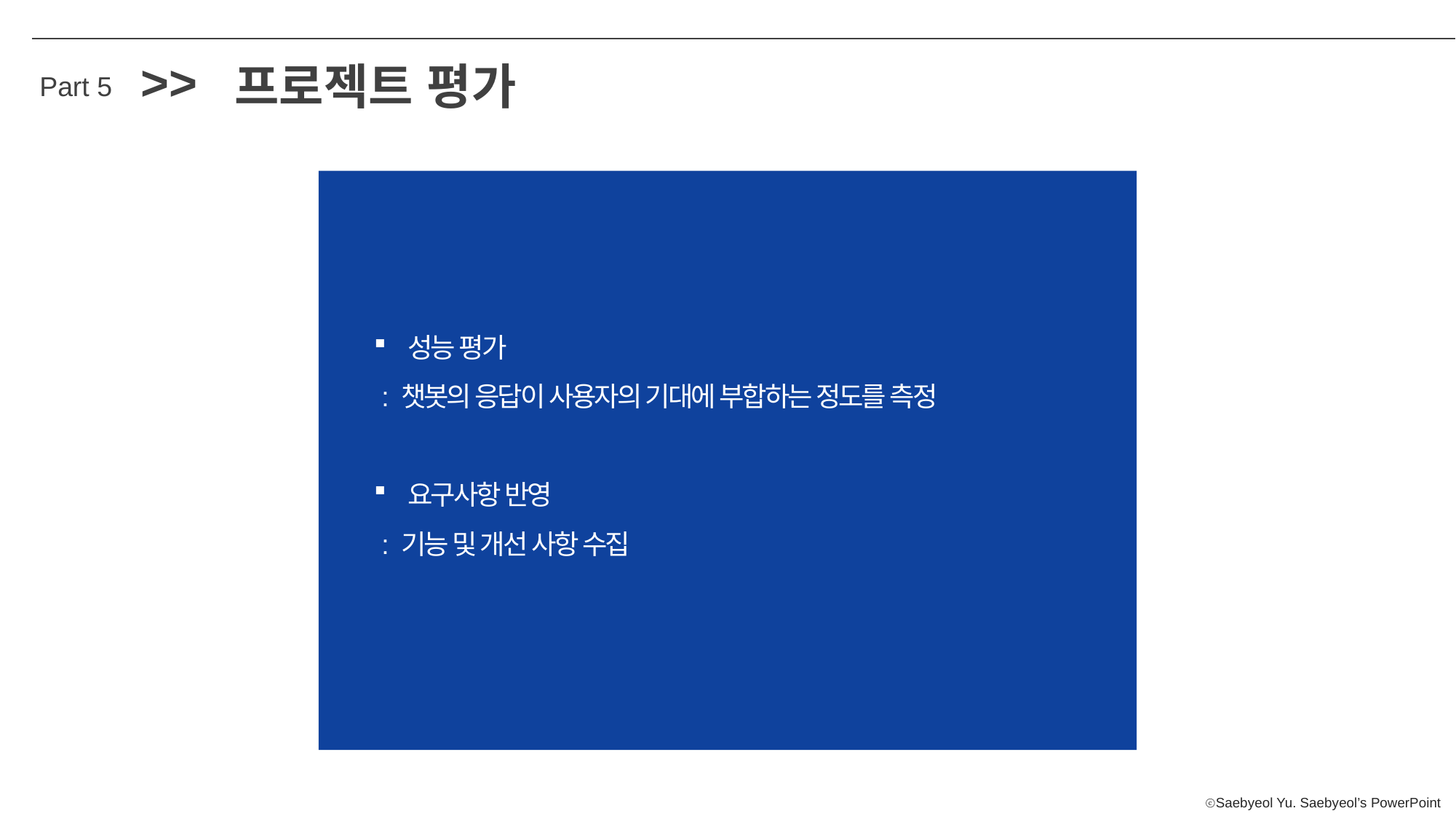

>>
프로젝트 평가
Part 5

성능 평가
 : 챗봇의 응답이 사용자의 기대에 부합하는 정도를 측정

요구사항 반영
 : 기능 및 개선 사항 수집